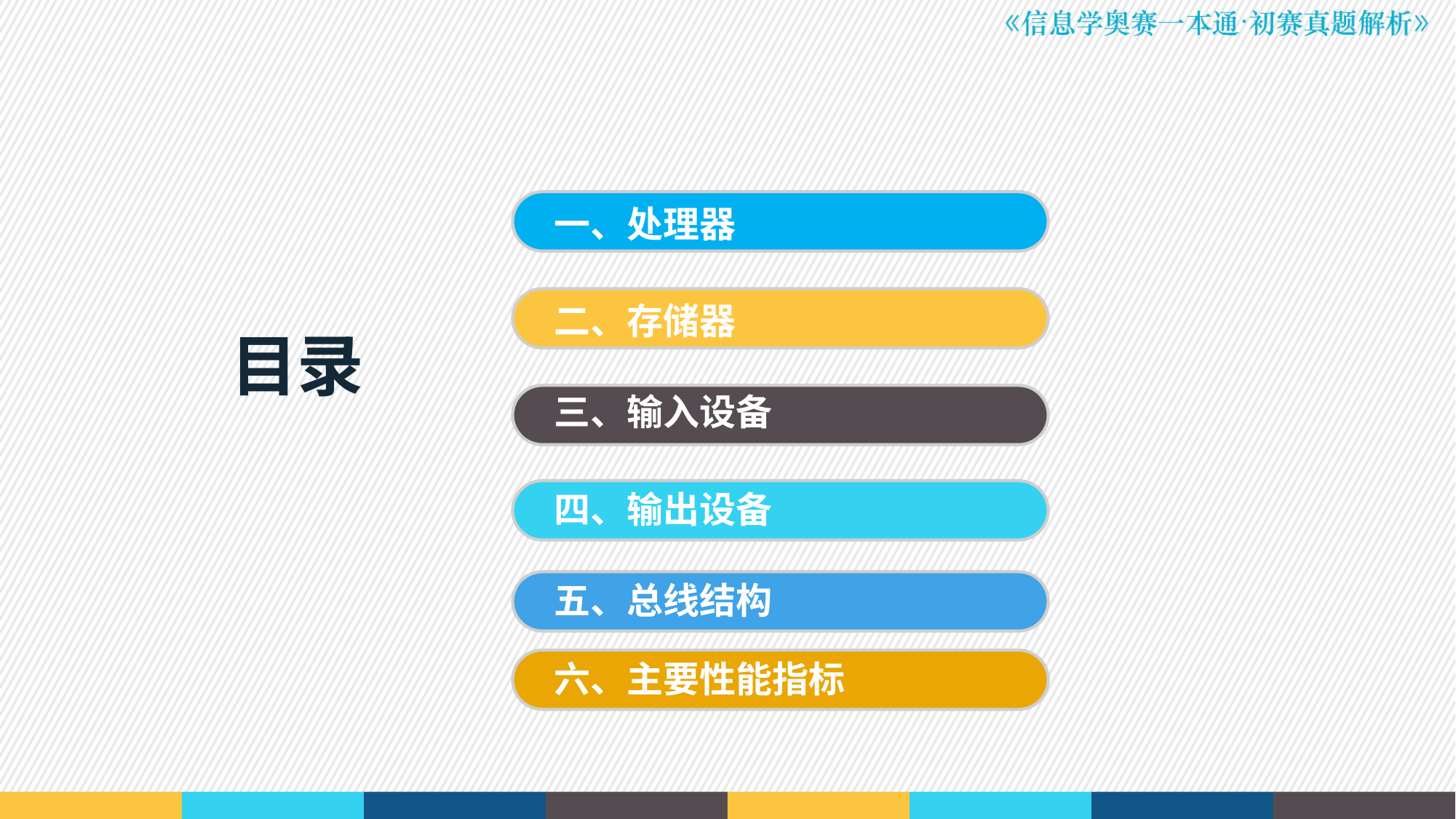

一、处理器

二、存储器
目录
三、输入设备

四、输出设备

五、总线结构

六、主要性能指标